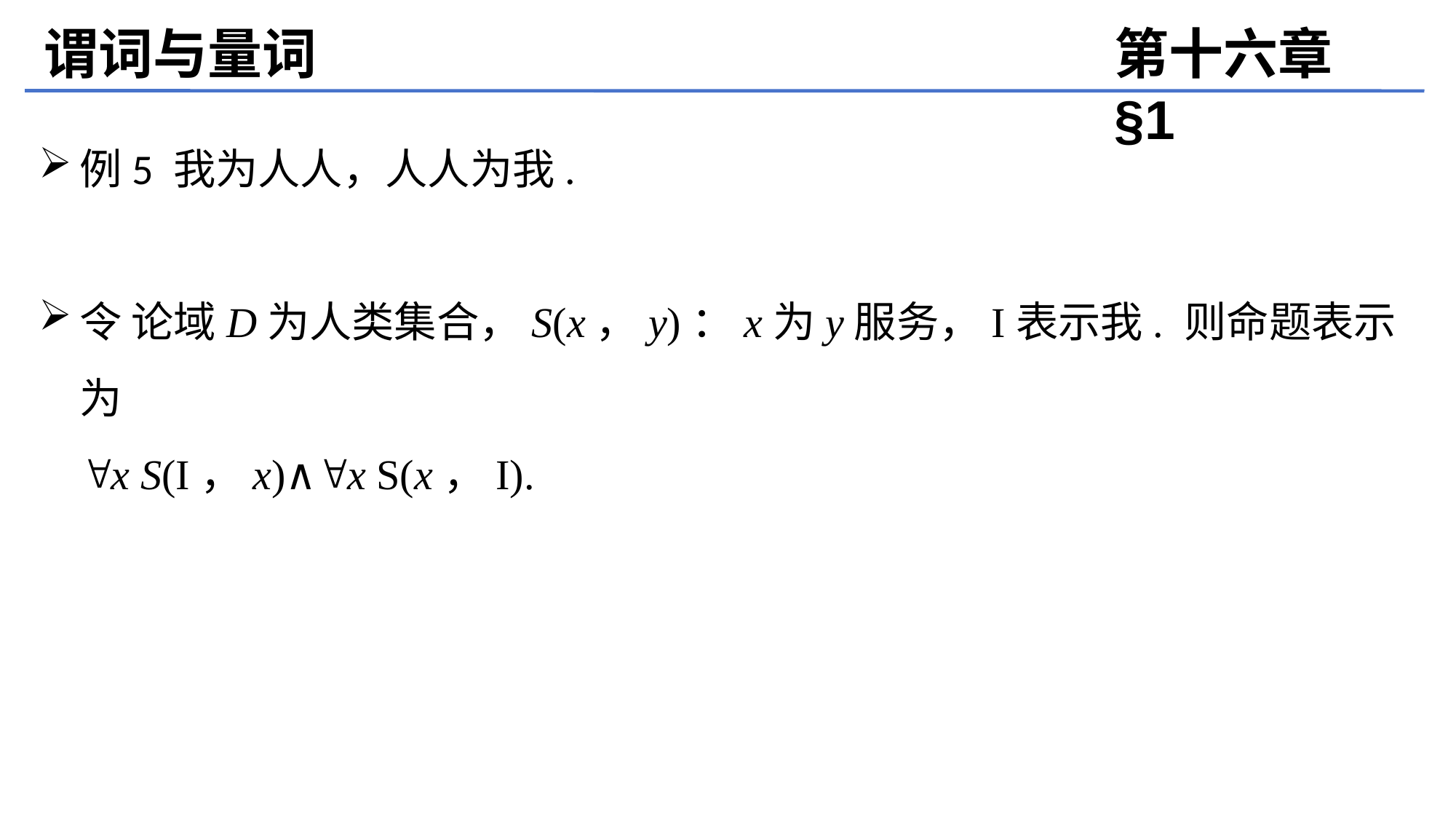

谓词与量词
第十六章 §1
例5 我为人人，人人为我.

令 论域D为人类集合，S(x，y)：x为y服务，I表示我. 则命题表示为
    ∀x S(I，x)∧∀x S(x，I).